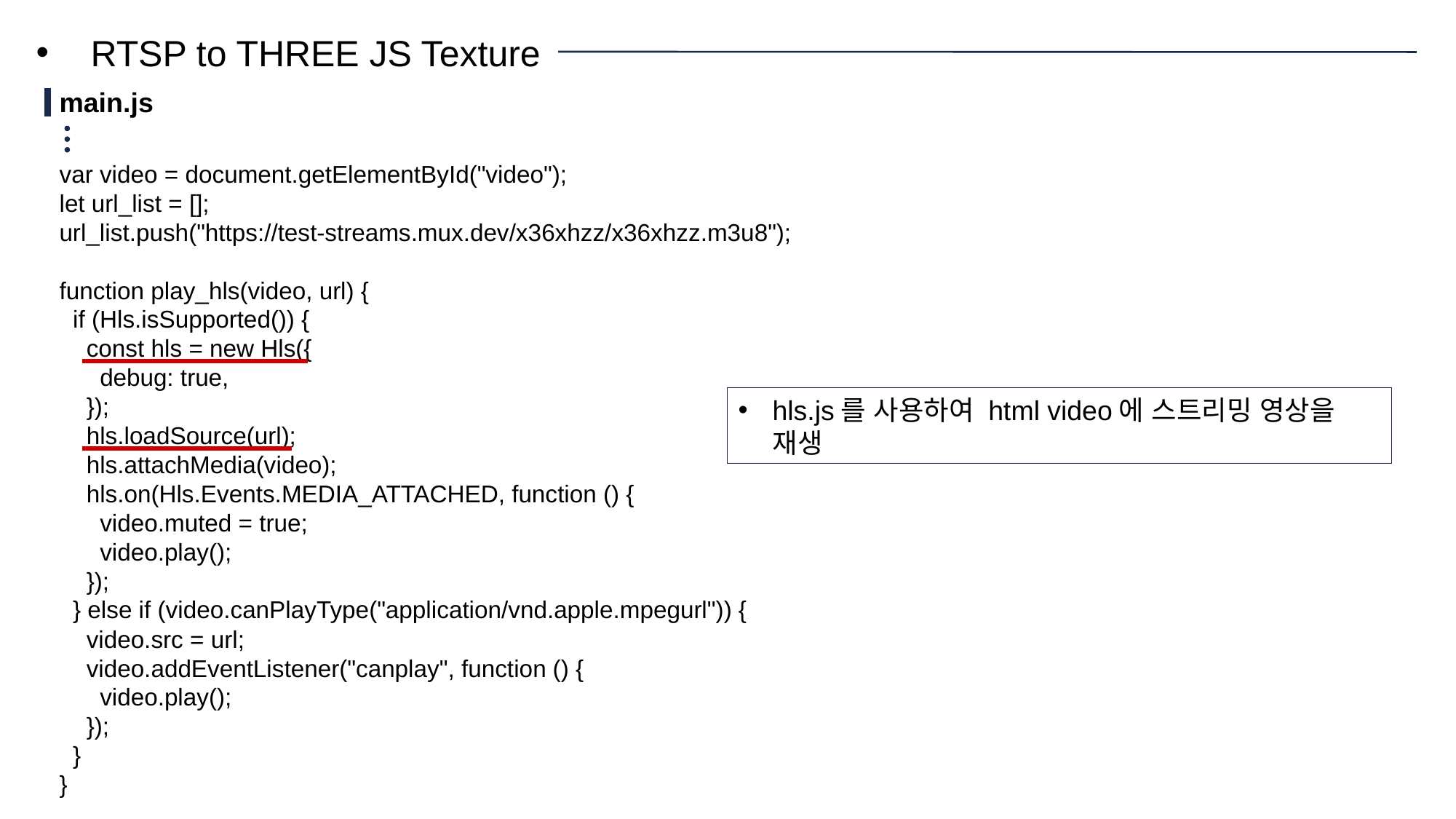

RTSP to THREE JS Texture
main.js

var video = document.getElementById("video");
let url_list = [];
url_list.push("https://test-streams.mux.dev/x36xhzz/x36xhzz.m3u8");

function play_hls(video, url) {
  if (Hls.isSupported()) {
    const hls = new Hls({
      debug: true,
    });
    hls.loadSource(url);
    hls.attachMedia(video);
    hls.on(Hls.Events.MEDIA_ATTACHED, function () {
      video.muted = true;
      video.play();
    });
  } else if (video.canPlayType("application/vnd.apple.mpegurl")) {
    video.src = url;
    video.addEventListener("canplay", function () {
      video.play();
    });
  }
}
hls.js를 사용하여 html video에 스트리밍 영상을 재생